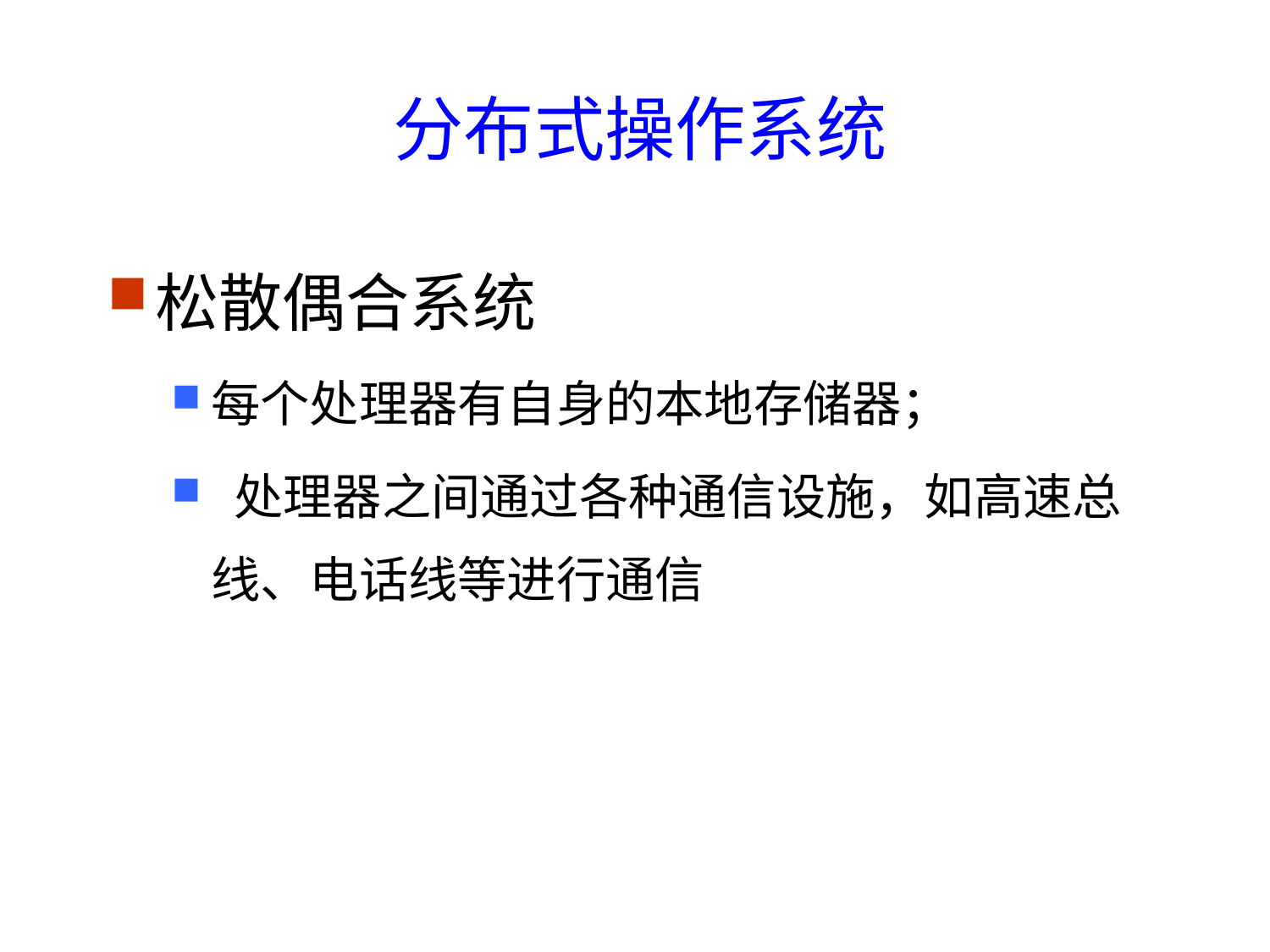

# 分布式操作系统
松散偶合系统
每个处理器有自身的本地存储器；
 处理器之间通过各种通信设施，如高速总线、电话线等进行通信